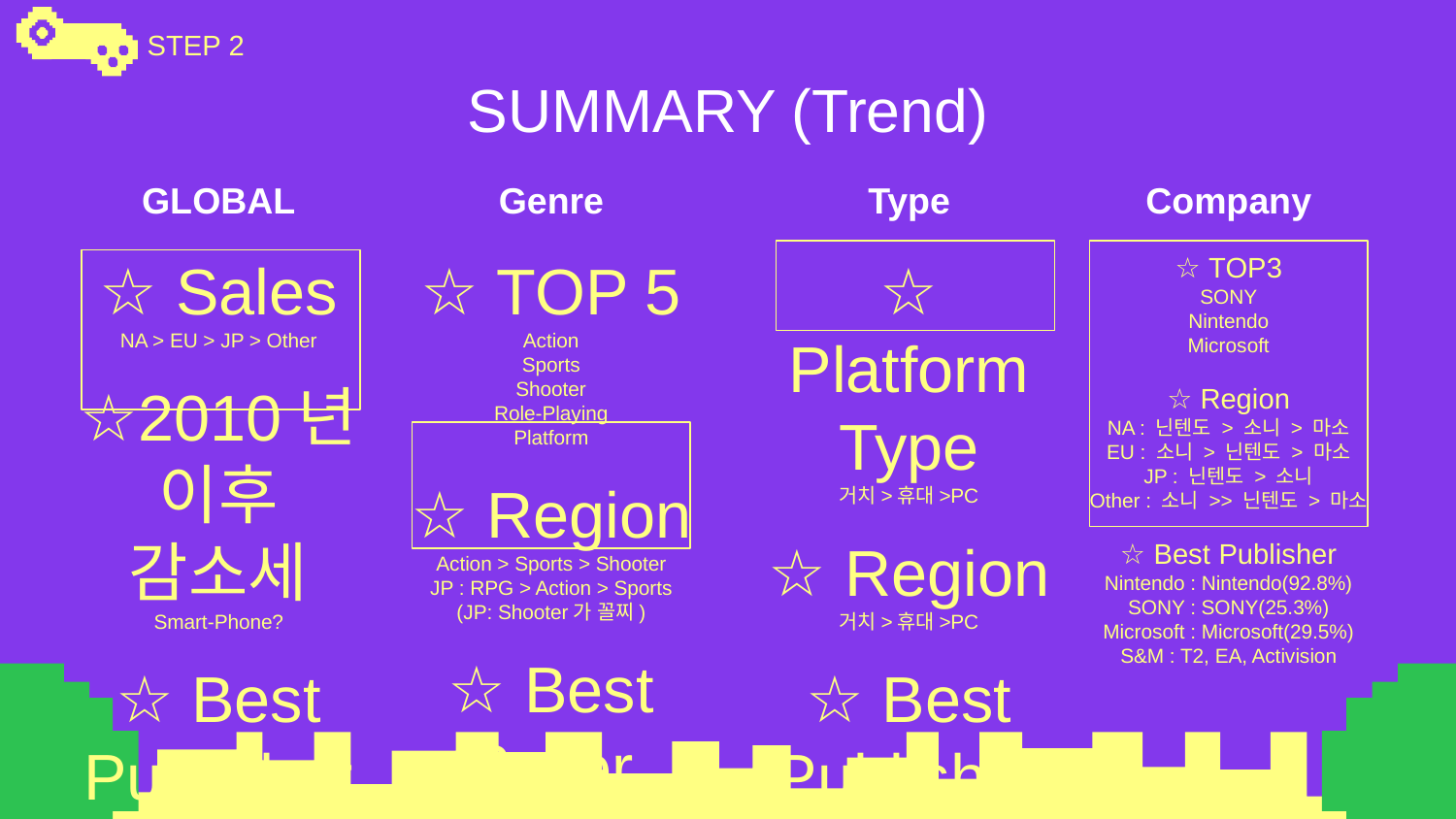

STEP 2
# SUMMARY (Trend)
GLOBAL
Genre
Type
Company

☆ Sales
NA > EU > JP > Other

☆2010년 이후 감소세
Smart-Phone?

☆ Best Publisher
Nintendo

☆ TOP 5
Action
Sports
Shooter
Role-Playing
Platform

☆ Region
Action > Sports > Shooter
JP : RPG > Action > Sports
(JP: Shooter가 꼴찌)

☆ Best Seller
Action : GTA
Sports : Nintendo, EA sports
Shooter : Call of Duty
Role-Playing : Pokemon
Platform : Mario

☆ Platform Type
거치>휴대>PC

☆ Region
거치>휴대>PC

☆ Best Publisher
거치 : Nintendo
휴대 : Nintendo
PC : EA, Activision
☆ TOP3
SONY
Nintendo
Microsoft

☆ Region
NA : 닌텐도 > 소니 > 마소
EU : 소니 > 닌텐도 > 마소
JP : 닌텐도 > 소니
Other : 소니 >> 닌텐도 > 마소

☆ Best Publisher
Nintendo : Nintendo(92.8%)
SONY : SONY(25.3%)
Microsoft : Microsoft(29.5%)
S&M : T2, EA, Activision